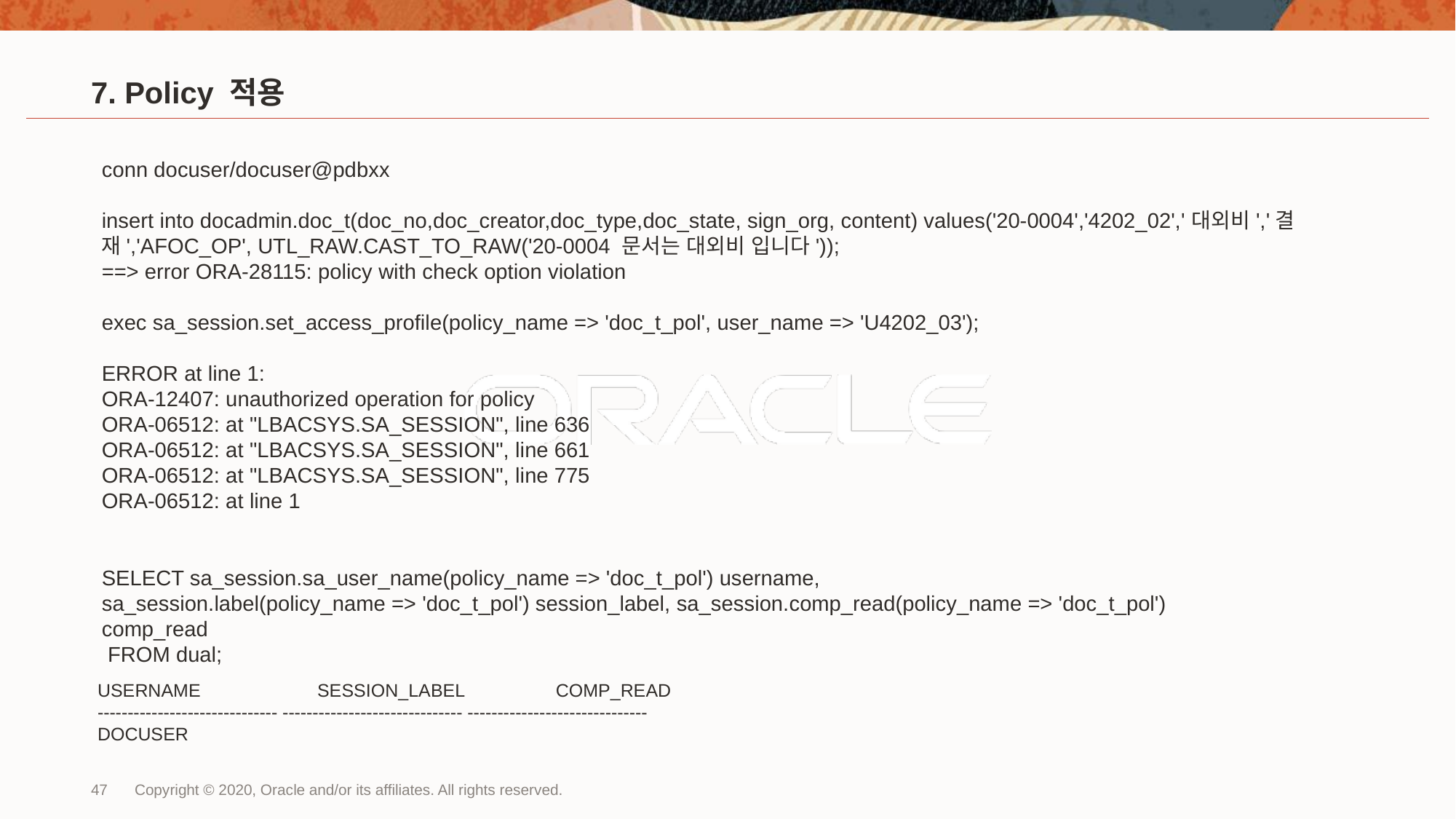

# 7. Policy 적용
conn docuser/docuser@pdbxx

insert into docadmin.doc_t(doc_no,doc_creator,doc_type,doc_state, sign_org, content) values('20-0004','4202_02','대외비','결재','AFOC_OP', UTL_RAW.CAST_TO_RAW('20-0004 문서는 대외비 입니다'));
==> error ORA-28115: policy with check option violation

exec sa_session.set_access_profile(policy_name => 'doc_t_pol', user_name => 'U4202_03');

ERROR at line 1:
ORA-12407: unauthorized operation for policy
ORA-06512: at "LBACSYS.SA_SESSION", line 636
ORA-06512: at "LBACSYS.SA_SESSION", line 661
ORA-06512: at "LBACSYS.SA_SESSION", line 775
ORA-06512: at line 1
SELECT sa_session.sa_user_name(policy_name => 'doc_t_pol') username,
sa_session.label(policy_name => 'doc_t_pol') session_label, sa_session.comp_read(policy_name => 'doc_t_pol') comp_read
 FROM dual;
USERNAME                       SESSION_LABEL                  COMP_READ
------------------------------ ------------------------------ ------------------------------
DOCUSER
47
Copyright © 2020, Oracle and/or its affiliates. All rights reserved.